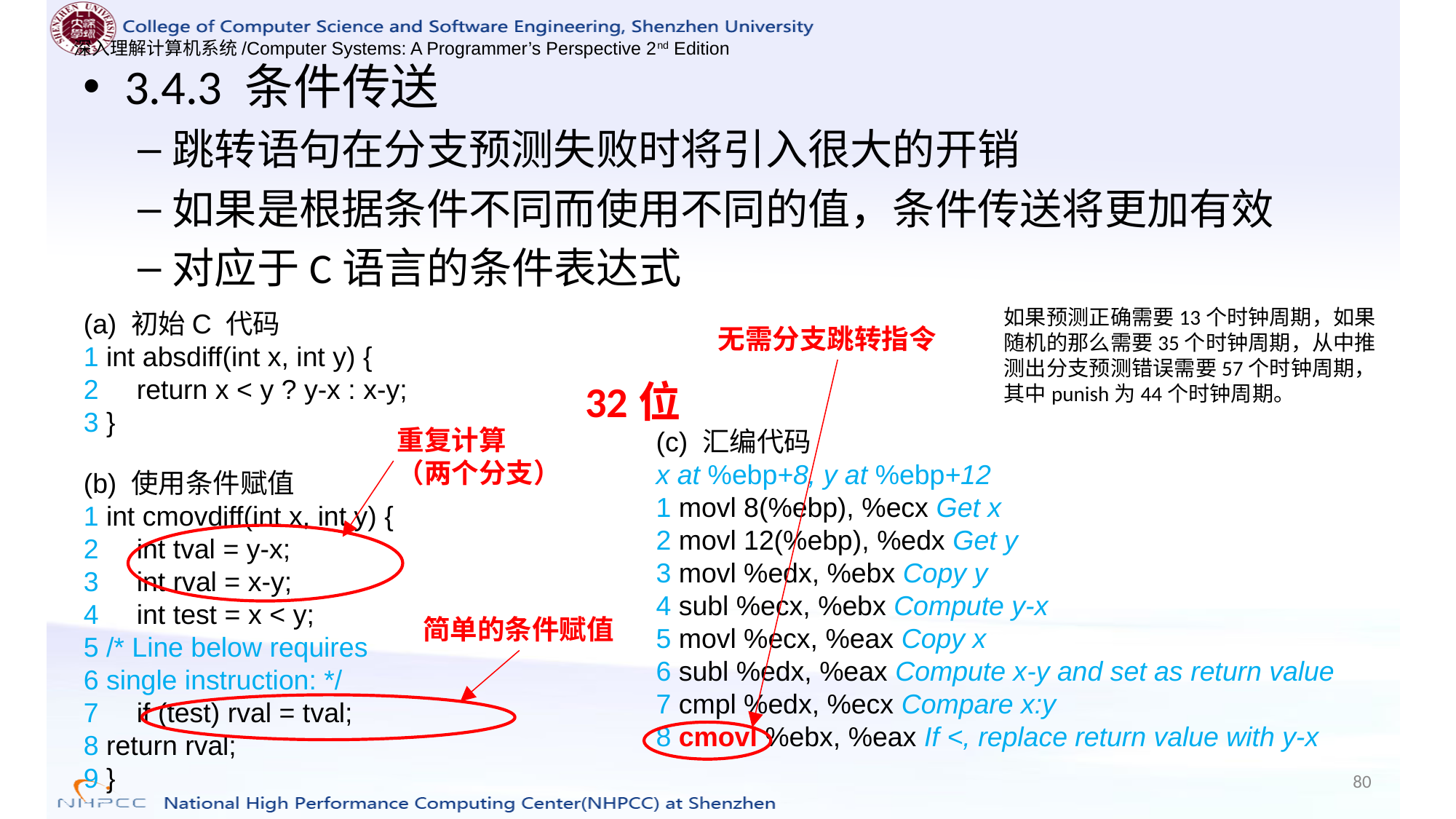

3.4.3 条件传送
跳转语句在分支预测失败时将引入很大的开销
如果是根据条件不同而使用不同的值，条件传送将更加有效
对应于C语言的条件表达式
如果预测正确需要13个时钟周期，如果随机的那么需要35个时钟周期，从中推测出分支预测错误需要57个时钟周期，其中punish为44个时钟周期。
(a) 初始C 代码
1 int absdiff(int x, int y) {
2     return x < y ? y-x : x-y;
3 }
无需分支跳转指令

32位
重复计算
（两个分支）

(c) 汇编代码
x at %ebp+8, y at %ebp+12
1 movl 8(%ebp), %ecx Get x
2 movl 12(%ebp), %edx Get y
3 movl %edx, %ebx Copy y
4 subl %ecx, %ebx Compute y-x
5 movl %ecx, %eax Copy x
6 subl %edx, %eax Compute x-y and set as return value
7 cmpl %edx, %ecx Compare x:y
8 cmovl %ebx, %eax If <, replace return value with y-x
(b) 使用条件赋值
1 int cmovdiff(int x, int y) {
2     int tval = y-x;
3     int rval = x-y;
4     int test = x < y;
5 /* Line below requires
6 single instruction: */
7     if (test) rval = tval;
8 return rval;
9 }
简单的条件赋值
80